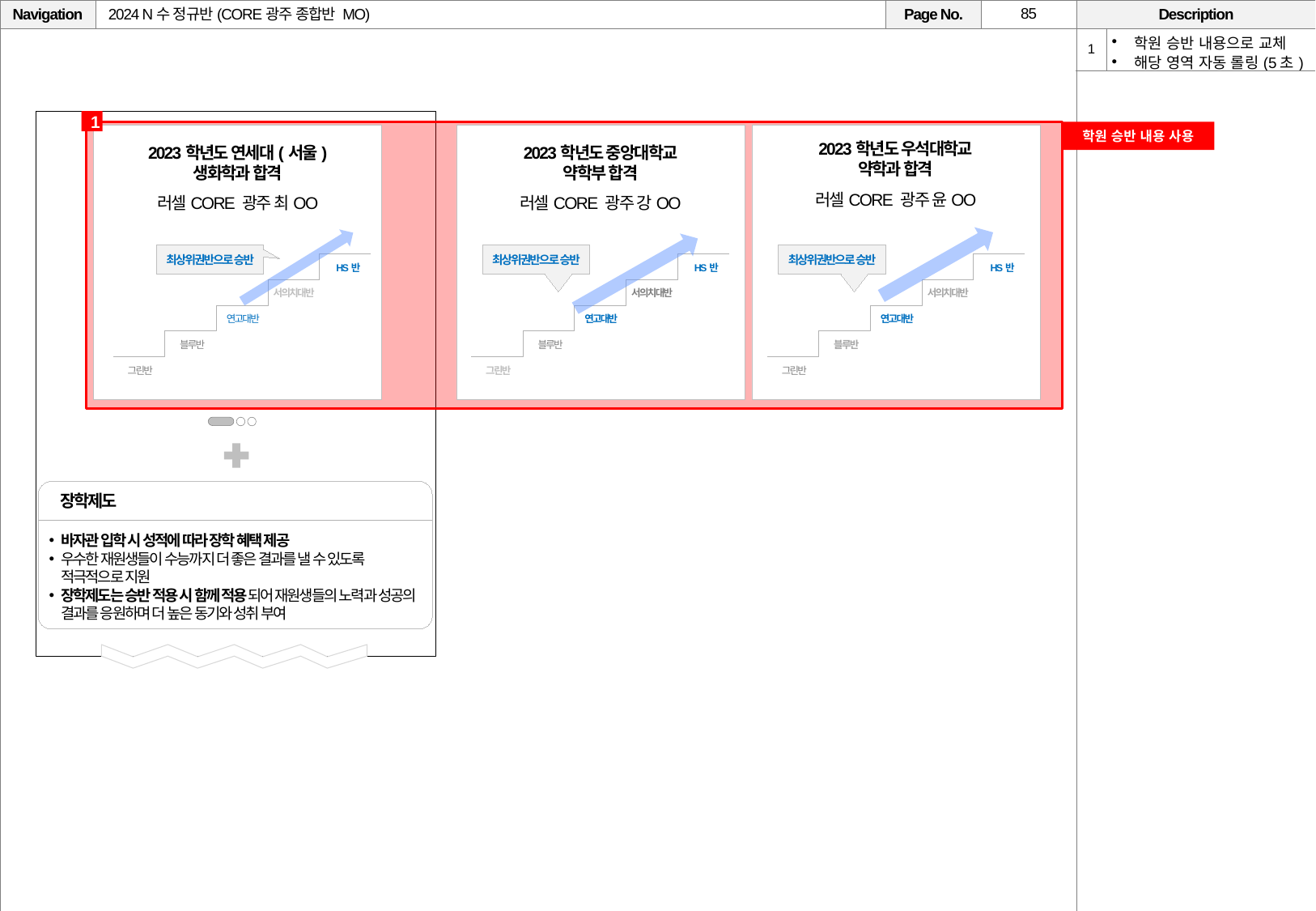

# 2024 N수 정규반(CORE광주 종합반 MO)
| 1 | 학원 승반 내용으로 교체 해당 영역 자동 롤링(5초) |
| --- | --- |
1

학원 승반 내용 사용

2023학년도 우석대학교
약학과 합격

러셀CORE 광주 윤OO
2023학년도 연세대(서울)
생화학과 합격

러셀CORE 광주 최OO
2023학년도 중앙대학교
약학부 합격

러셀CORE 광주 강OO

최상위권반으로 승반
최상위권반으로 승반
최상위권반으로 승반
HS반
서의치대반
연고대반
블루반
그린반
HS반
서의치대반
연고대반
블루반
그린반
HS반
서의치대반
연고대반
블루반
그린반

장학제도

바자관 입학 시 성적에 따라 장학 혜택 제공
우수한 재원생들이 수능까지 더 좋은 결과를 낼 수 있도록 적극적으로 지원
장학제도는 승반 적용 시 함께 적용되어 재원생들의 노력과 성공의 결과를 응원하며 더 높은 동기와 성취 부여